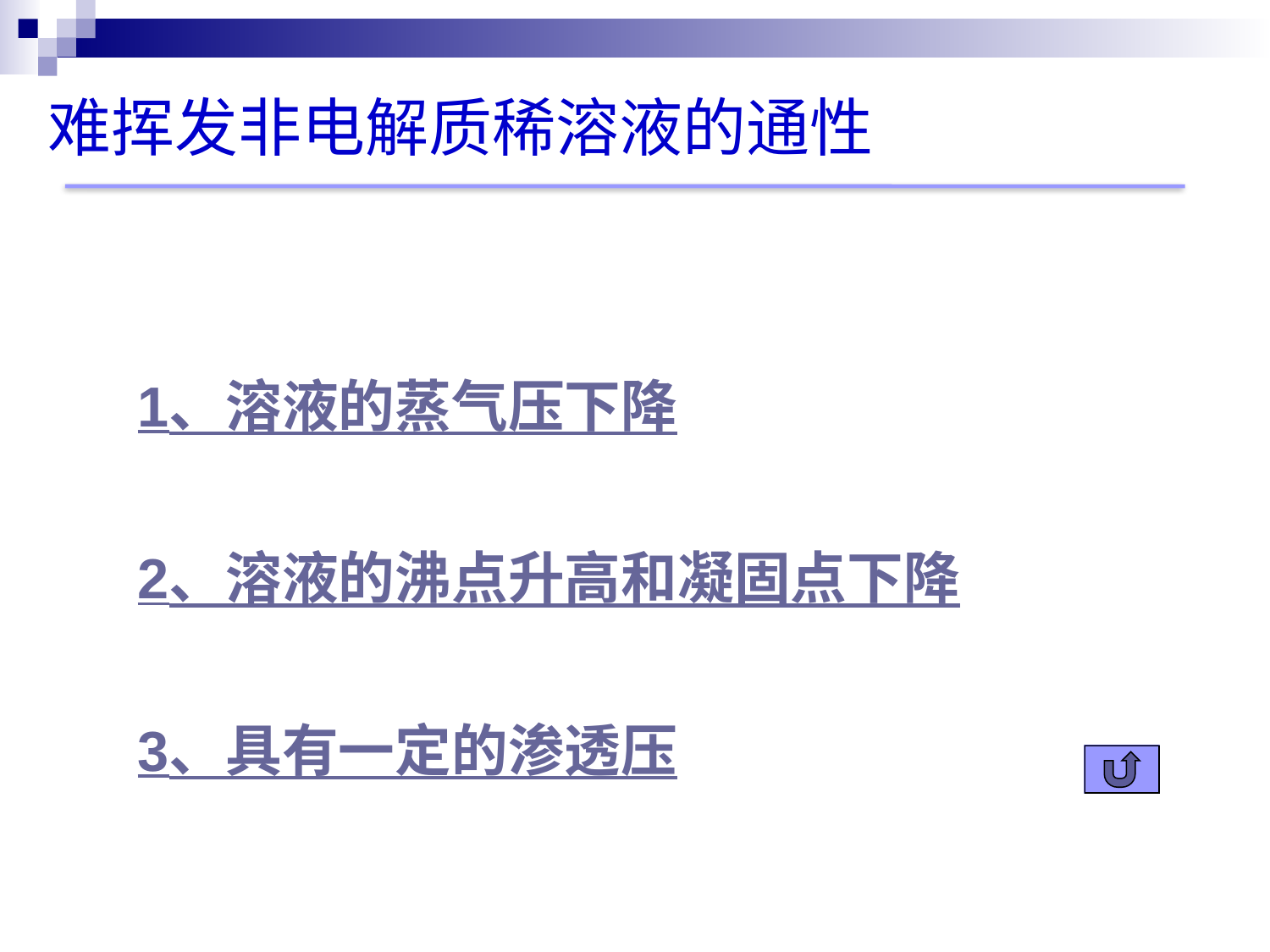

难挥发非电解质稀溶液的通性

1、溶液的蒸气压下降

2、溶液的沸点升高和凝固点下降

3、具有一定的渗透压